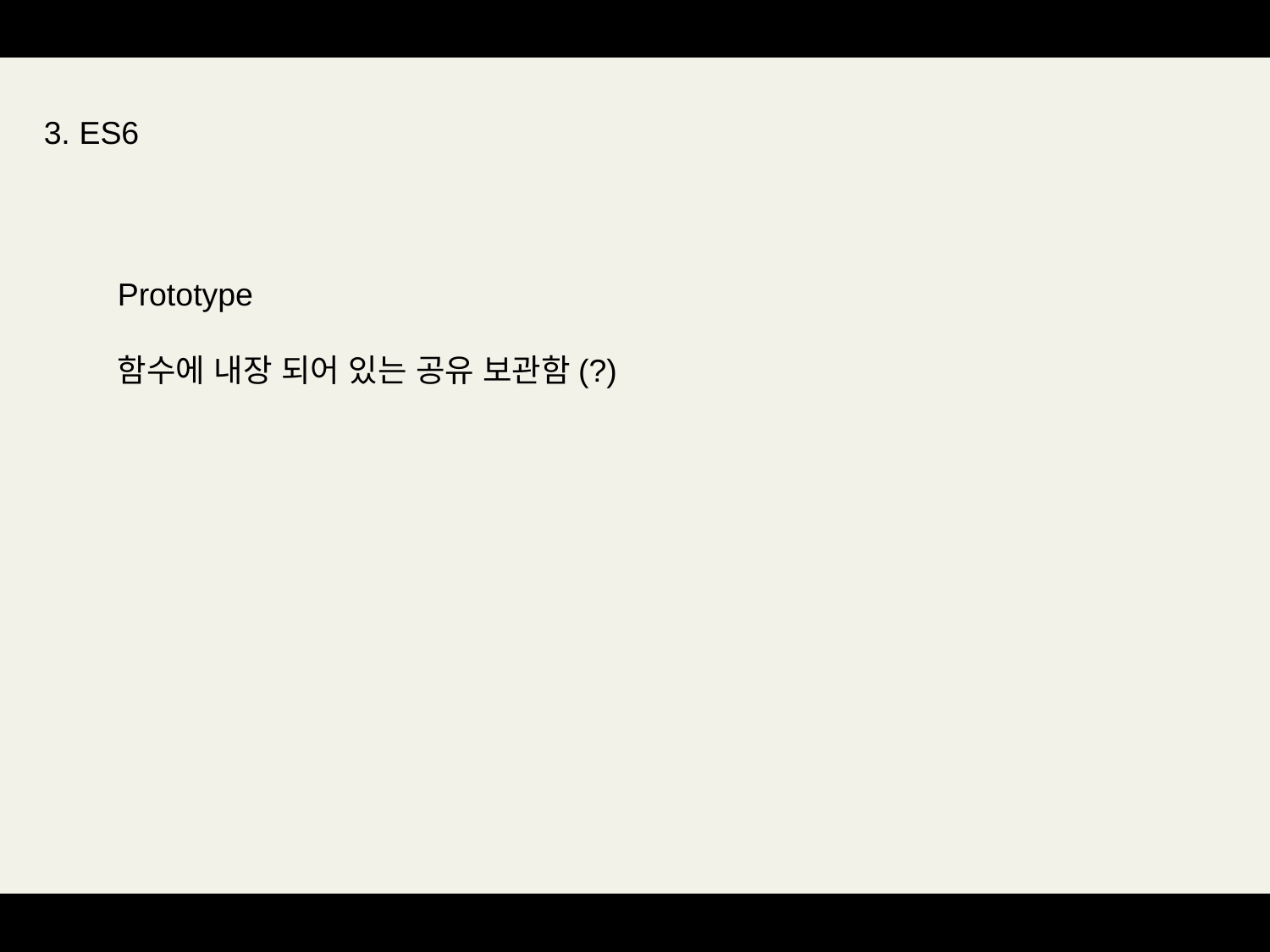

3. ES6
Prototype

함수에 내장 되어 있는 공유 보관함(?)